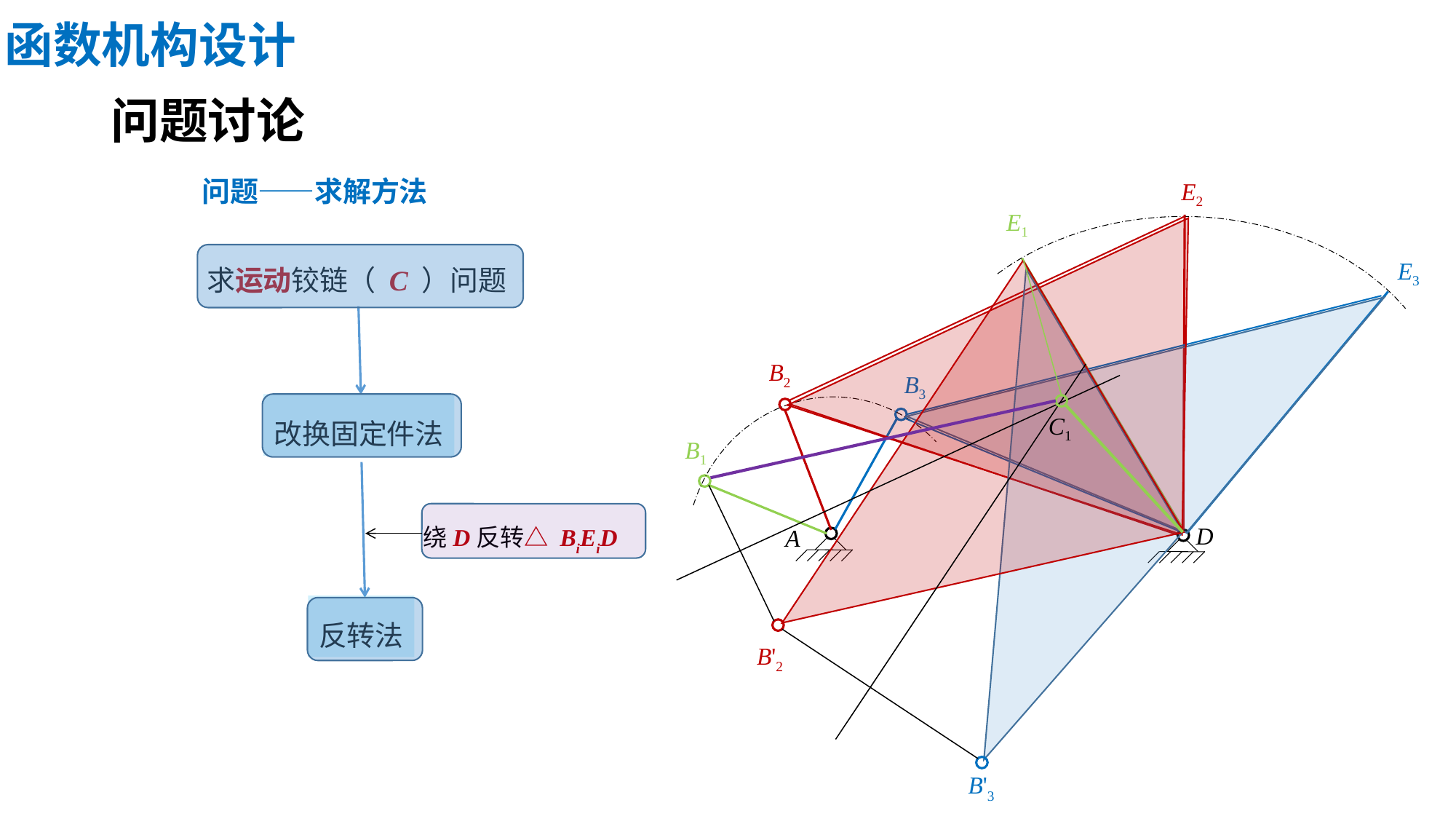

函数机构设计
# 问题讨论
问题——求解方法
E2
E1

   求运动铰链（ C ）问题

E3

B2

B3

改换固定件法

C1

B1

   绕D反转△ BiEiD

D
A

反转法

B'2

B'3